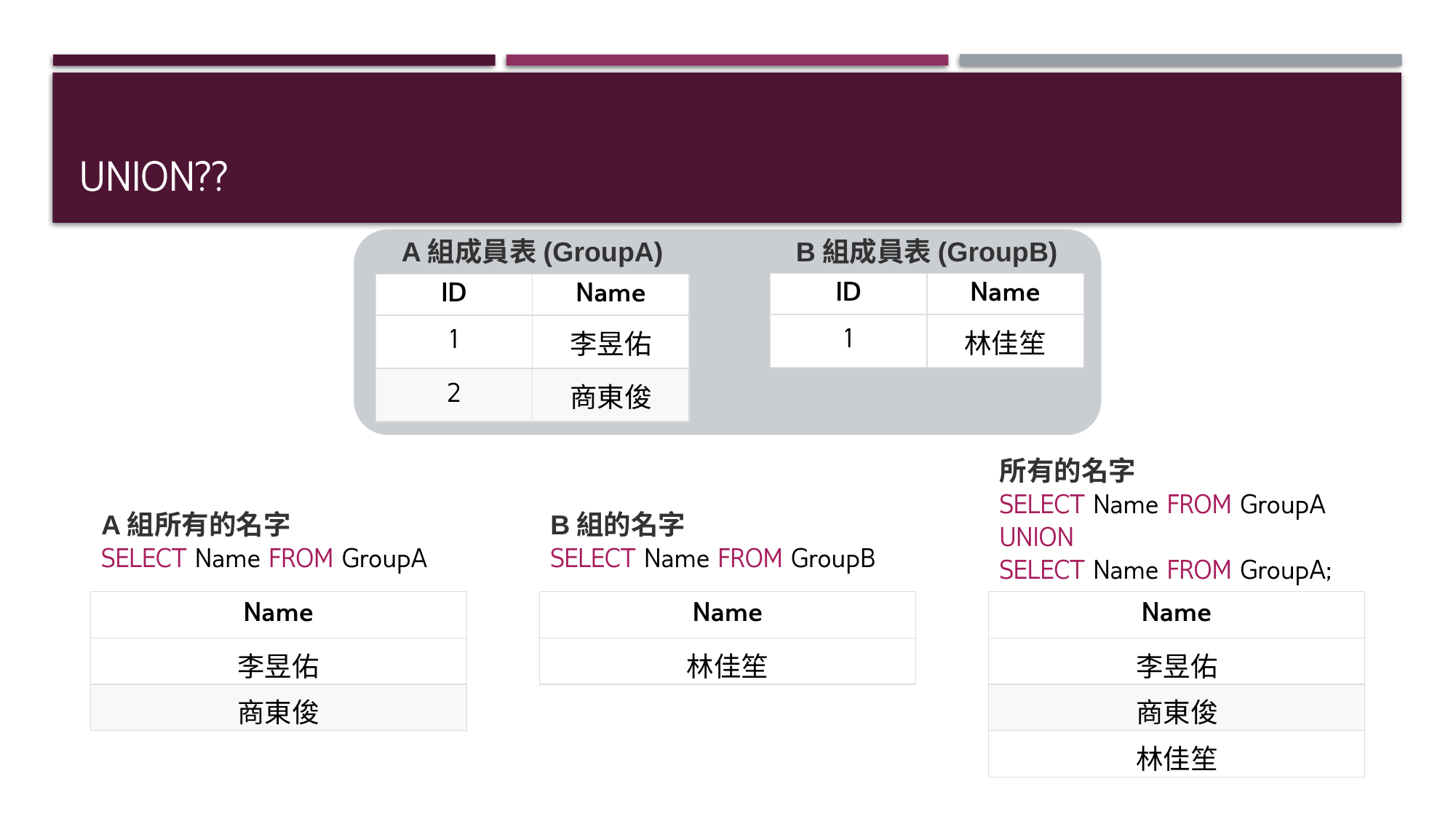

# UNION??

A組成員表(GroupA)
B組成員表(GroupB)
| ID | Name |
| --- | --- |
| 1 | 林佳笙 |
| ID | Name |
| --- | --- |
| 1 | 李昱佑 |
| 2 | 商東俊 |
所有的名字
SELECT Name FROM GroupA
UNION
SELECT Name FROM GroupA;
A組所有的名字
SELECT Name FROM GroupA
B組的名字
SELECT Name FROM GroupB
| Name |
| --- |
| 李昱佑 |
| 商東俊 |
| Name |
| --- |
| 林佳笙 |
| Name |
| --- |
| 李昱佑 |
| 商東俊 |
| 林佳笙 |